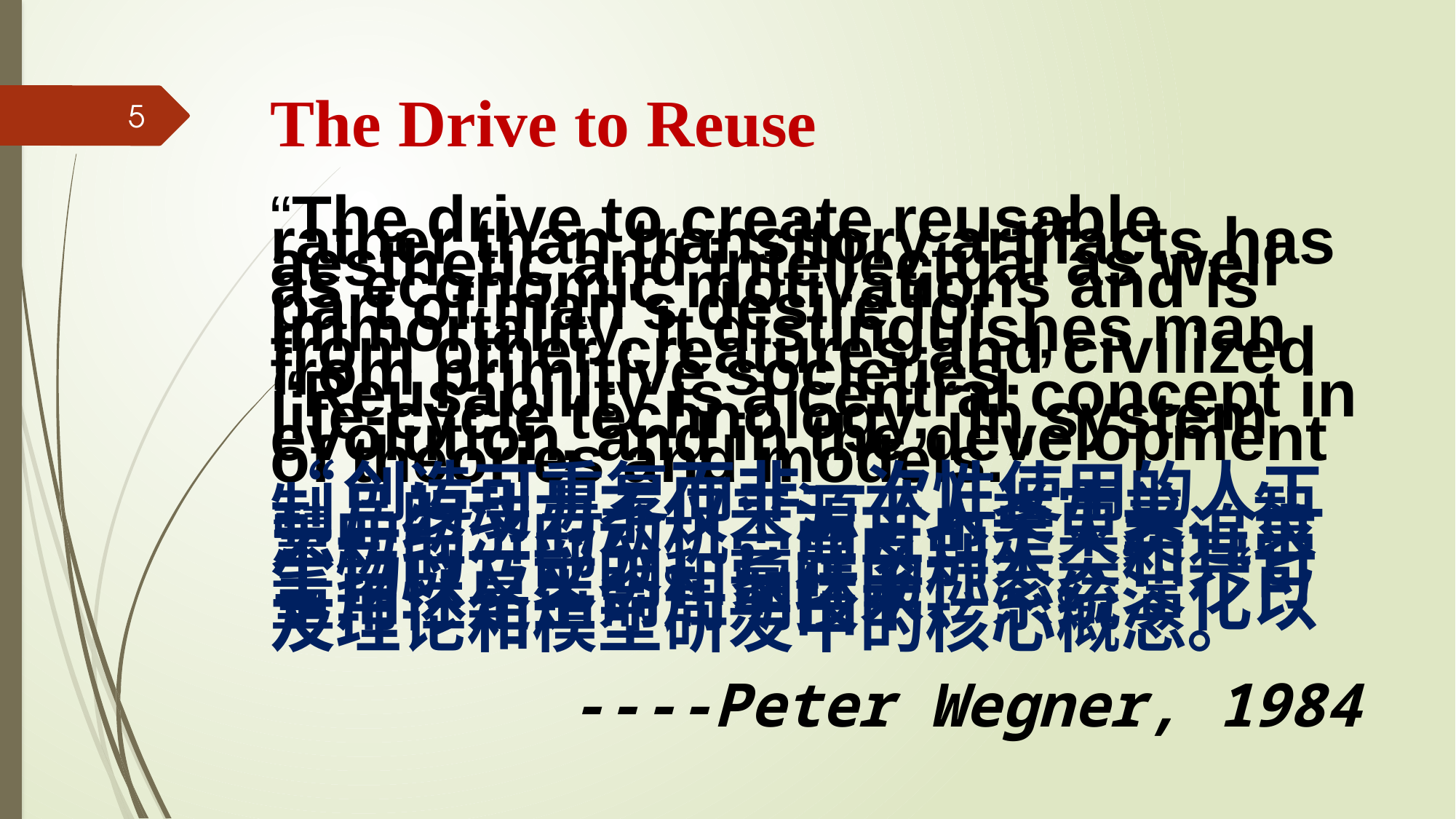

# The Drive to Reuse
5
“The drive to create reusable rather than transitory artifacts has aesthetic and intellectual as well as economic motivations and is part of man's desire for immortality. It distinguishes man from other creatures and civilized from primitive societies.”   “Reusability is a central concept in life-cycle technology,  In system evolution, and in the development of theories and models.”
“创造可重复而非一次性使用的人工制品的动力不仅来源于人类审美、智慧与经济的动机，而且也是人类追求不朽的一部分。它是区别人类和其它生物以及文明和蒙昧的标志。”“可重用性是生命周期技术、系统演化以及理论和模型研发中的核心概念。
----Peter Wegner, 1984